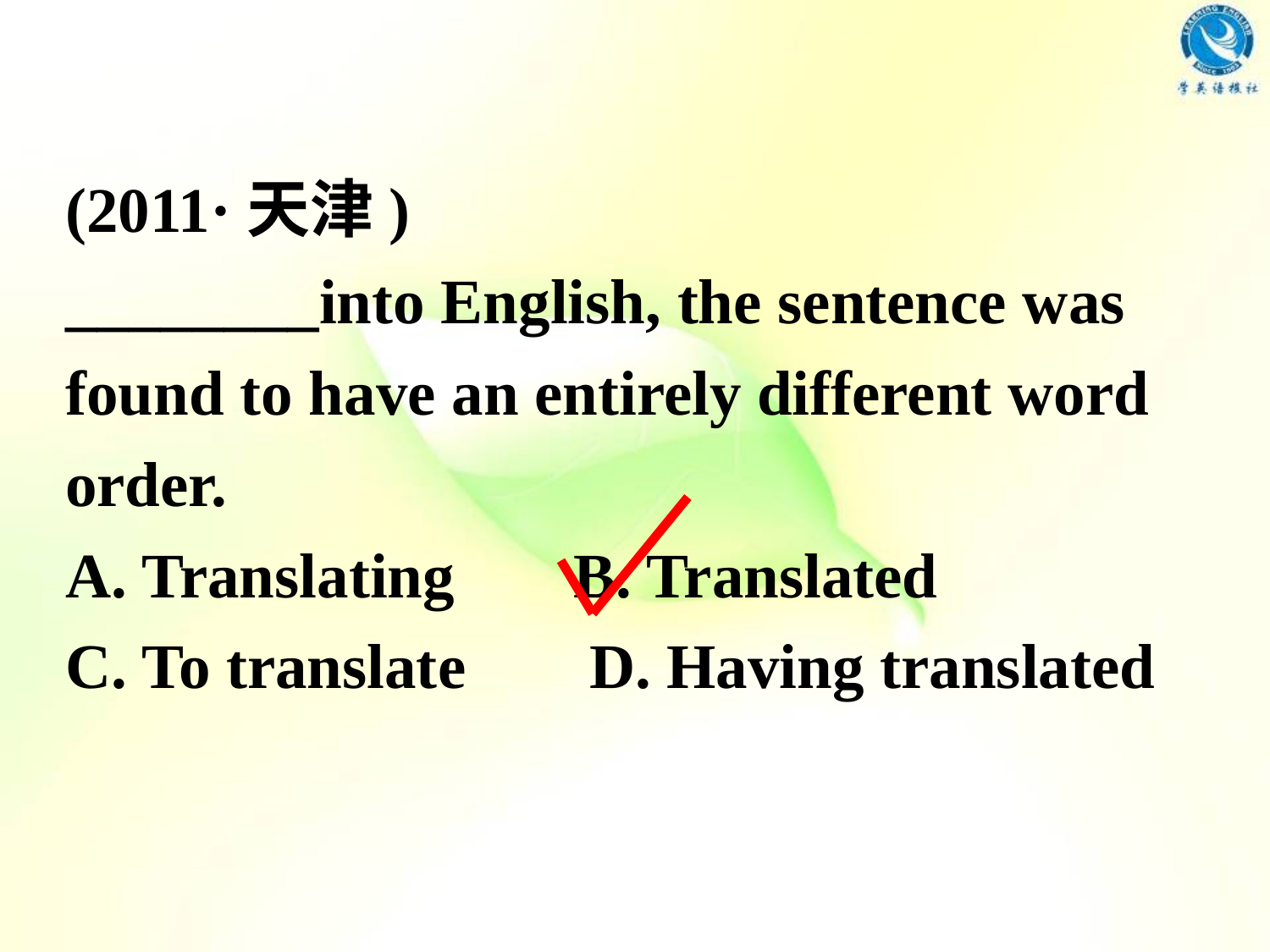

(2011·天津)
________into English, the sentence was found to have an entirely different word order.
A. Translating  	B. Translated
C. To translate 	 D. Having translated